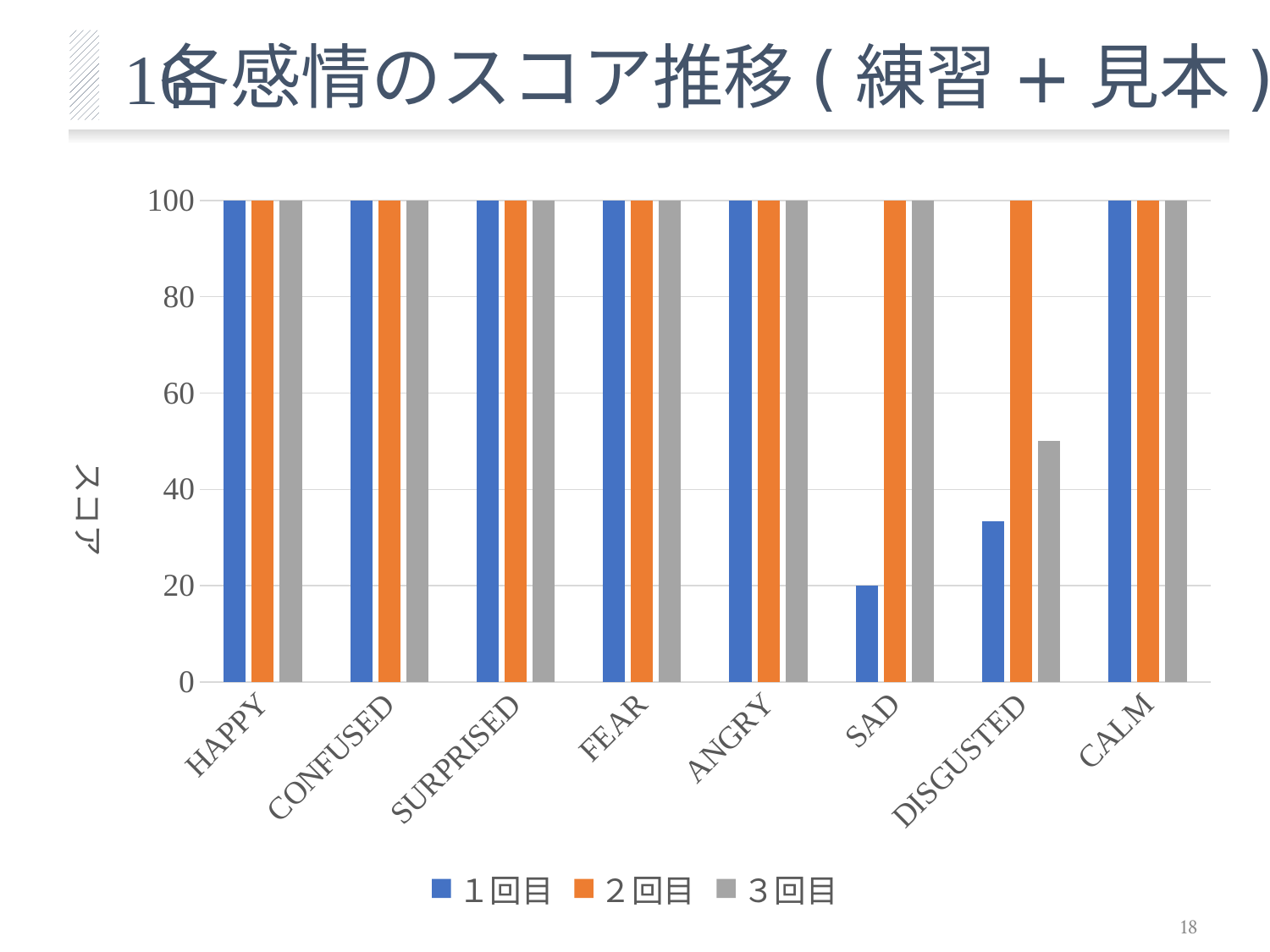

各感情のスコア推移(練習+見本)
16

### Chart

| Category | １回目 | ２回目 | ３回目 |
|---|---|---|---|
| HAPPY | 100.0 | 100.0 | 100.0 |
| CONFUSED | 100.0 | 100.0 | 100.0 |
| SURPRISED | 100.0 | 100.0 | 100.0 |
| FEAR | 100.0 | 100.0 | 100.0 |
| ANGRY | 100.0 | 100.0 | 100.0 |
| SAD | 20.0 | 100.0 | 100.0 |
| DISGUSTED | 33.3333333333333 | 100.0 | 50.0 |
| CALM | 100.0 | 100.0 | 100.0 |
18